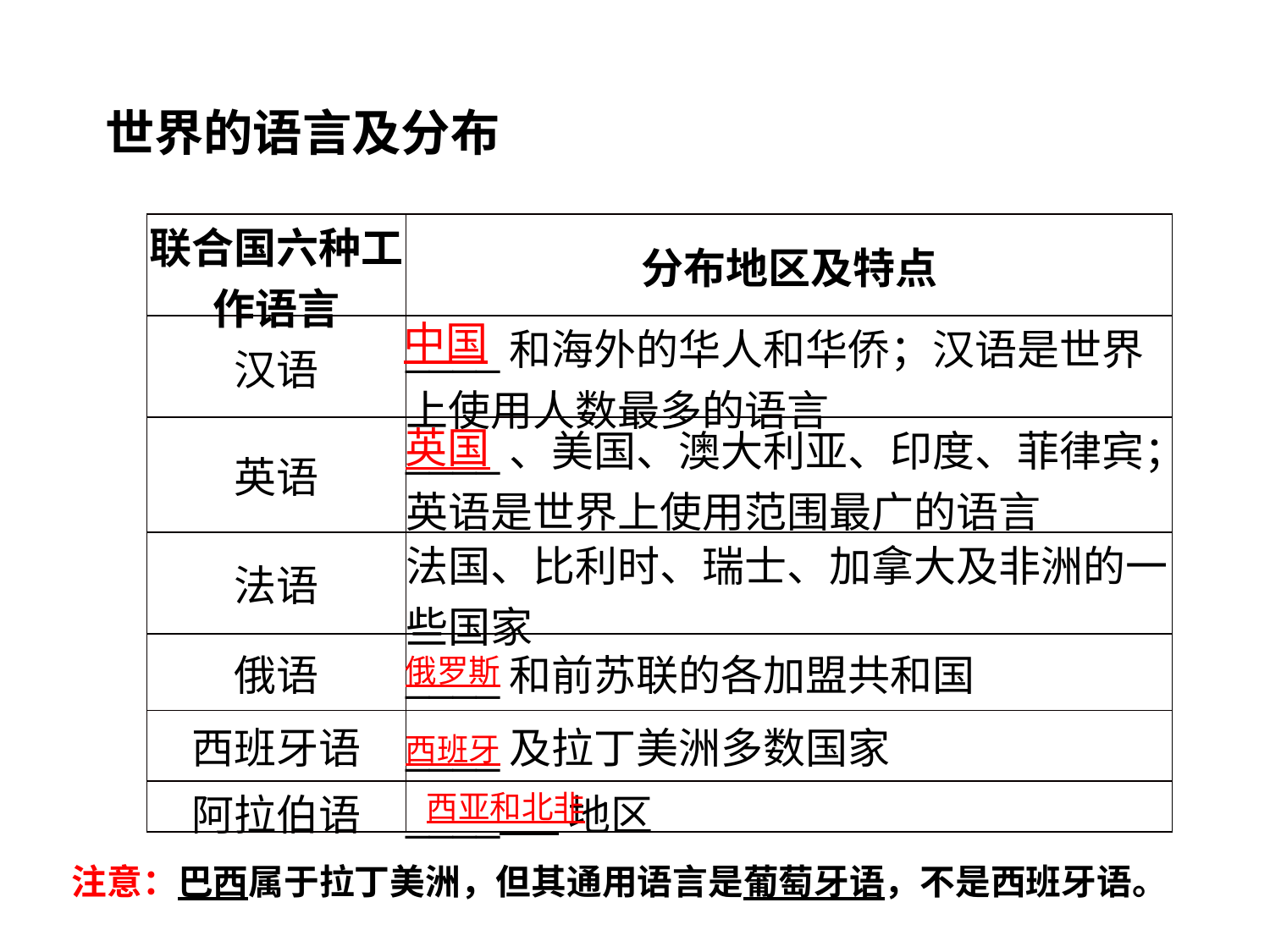

世界的语言及分布
| 联合国六种工作语言 | 分布地区及特点 |
| --- | --- |
| 汉语 | \_\_\_\_和海外的华人和华侨；汉语是世界上使用人数最多的语言 |
| 英语 | \_\_\_\_、美国、澳大利亚、印度、菲律宾；英语是世界上使用范围最广的语言 |
| 法语 | 法国、比利时、瑞士、加拿大及非洲的一些国家 |
| 俄语 | \_\_\_\_和前苏联的各加盟共和国 |
| 西班牙语 | \_\_\_\_及拉丁美洲多数国家 |
| 阿拉伯语 | \_\_\_\_ 地区 |
中国
英国
俄罗斯
西班牙
西亚和北非
注意：巴西属于拉丁美洲，但其通用语言是葡萄牙语，不是西班牙语。